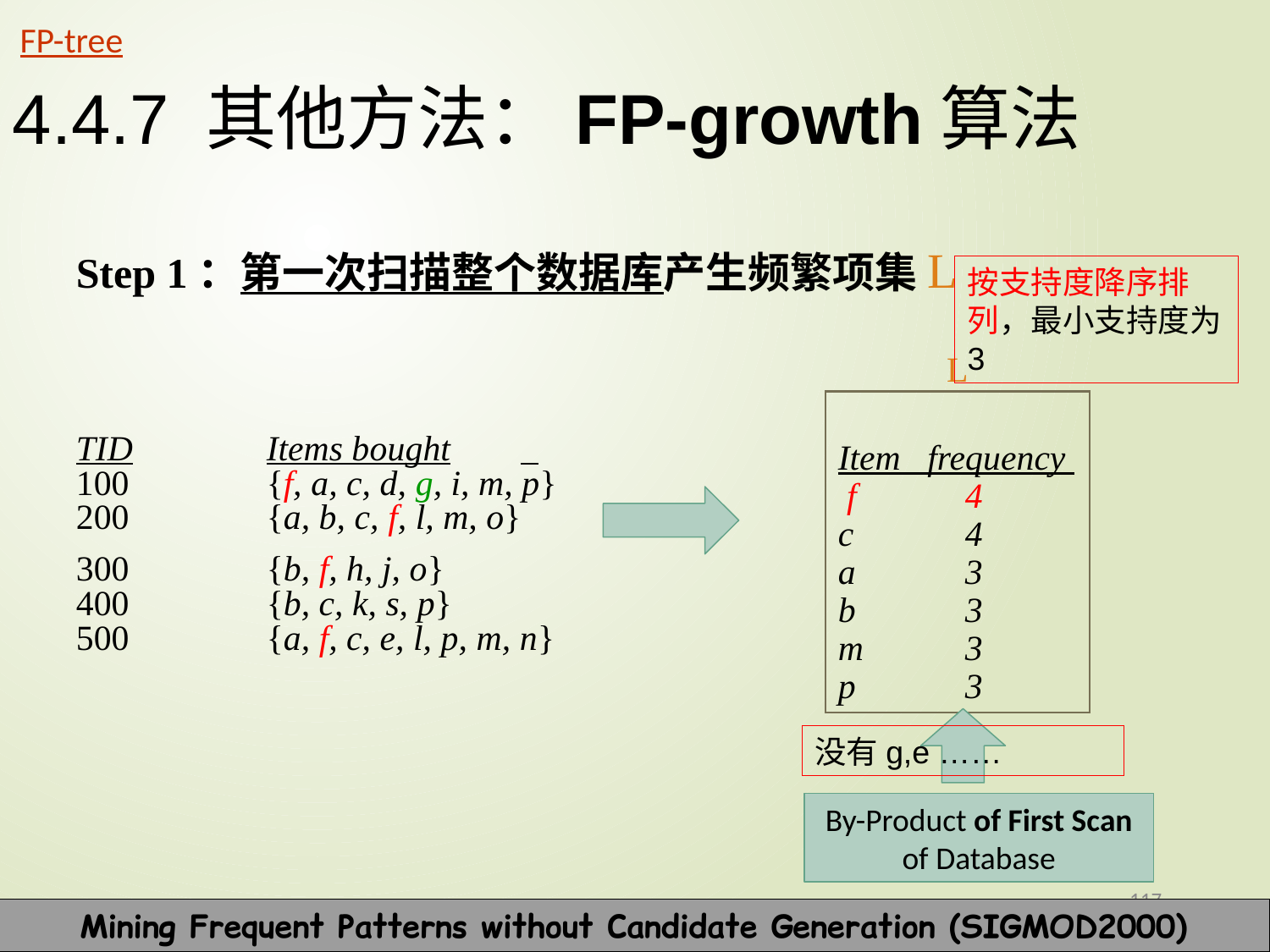

FP-tree
4.4.7 其他方法：FP-growth算法
Step 1：第一次扫描整个数据库产生频繁项集L
按支持度降序排列，最小支持度为3
L

TID		Items bought
100		{f, a, c, d, g, i, m, p}
200		{a, b, c, f, l, m, o}
300	 	{b, f, h, j, o}
400	 	{b, c, k, s, p}
500	 	{a, f, c, e, l, p, m, n}

Item   frequency
 f	4
c	4
a	3
b	3
m	3
p	3

没有g,e ……
By-Product of First Scan of Database
117
Mining Frequent Patterns without Candidate Generation (SIGMOD2000)